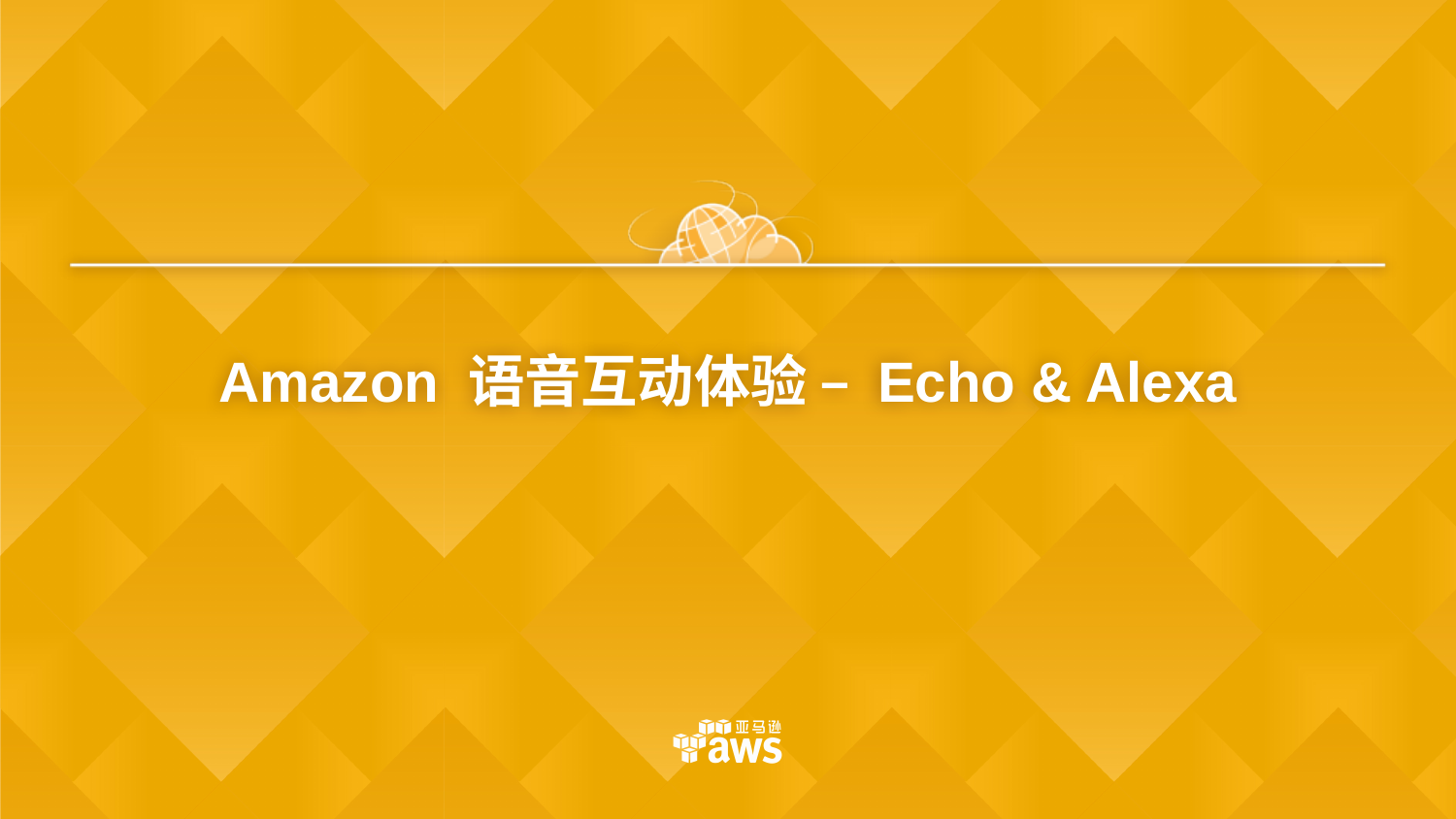

# Amazon 语音互动体验 – Echo & Alexa